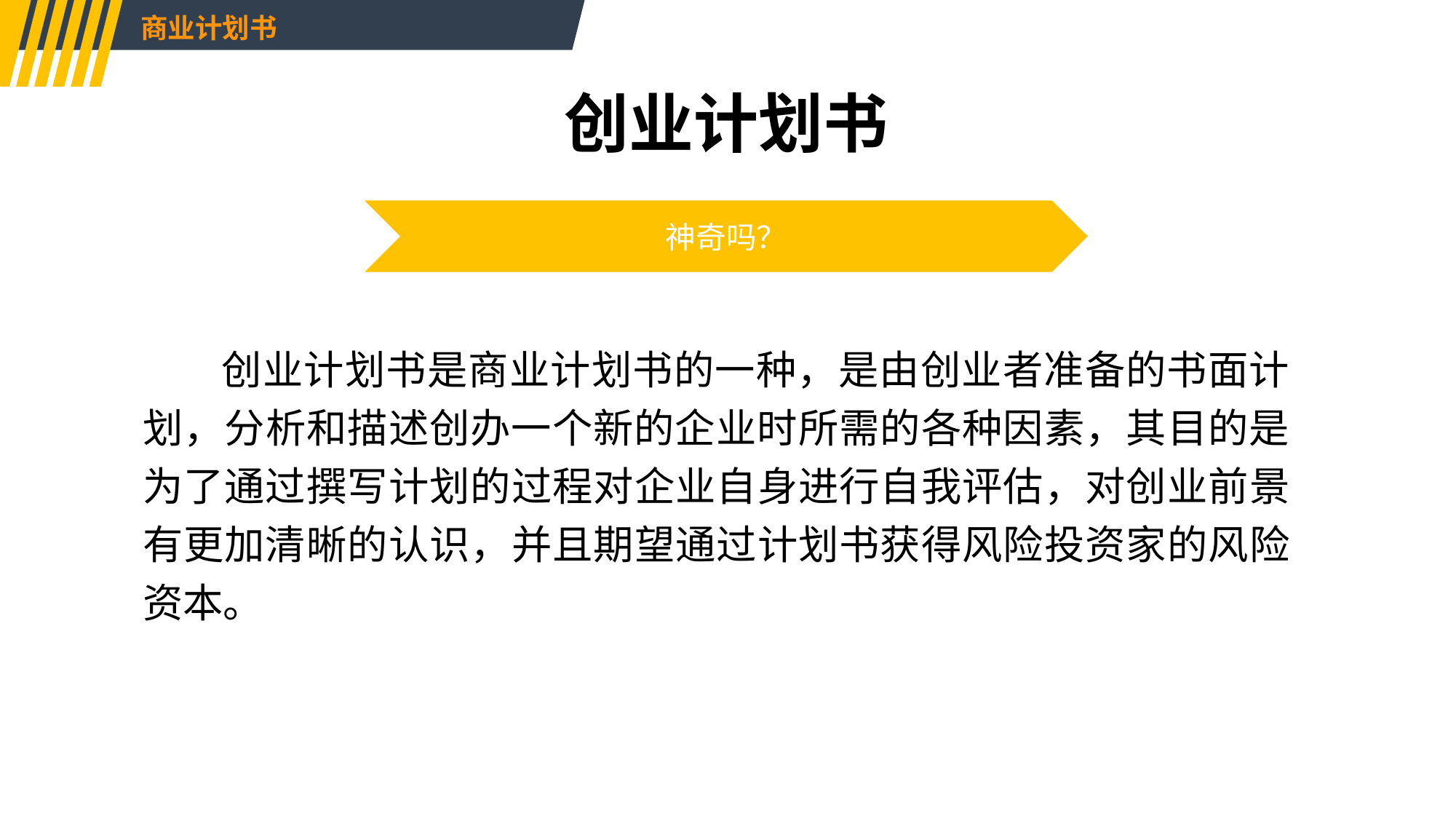

商业计划书
创业计划书
神奇吗？
       创业计划书是商业计划书的一种，是由创业者准备的书面计划，分析和描述创办一个新的企业时所需的各种因素，其目的是为了通过撰写计划的过程对企业自身进行自我评估，对创业前景有更加清晰的认识，并且期望通过计划书获得风险投资家的风险资本。